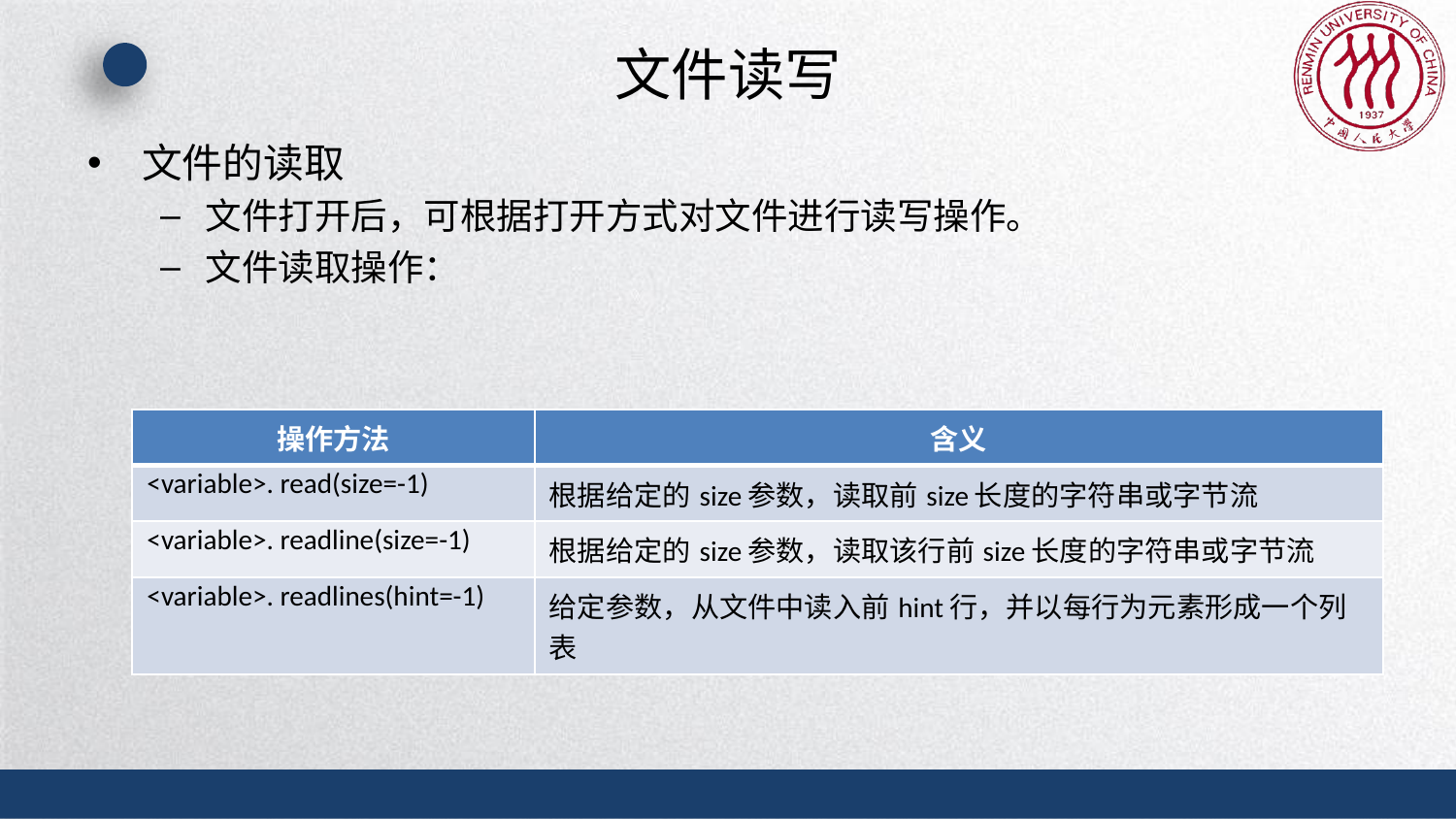

# 文件读写
文件的读取
文件打开后，可根据打开方式对文件进行读写操作。
文件读取操作：
| 操作方法 | 含义 |
| --- | --- |
| <variable>. read(size=-1) | 根据给定的size参数，读取前size长度的字符串或字节流 |
| <variable>. readline(size=-1) | 根据给定的size参数，读取该行前size长度的字符串或字节流 |
| <variable>. readlines(hint=-1) | 给定参数，从文件中读入前hint行，并以每行为元素形成一个列表 |